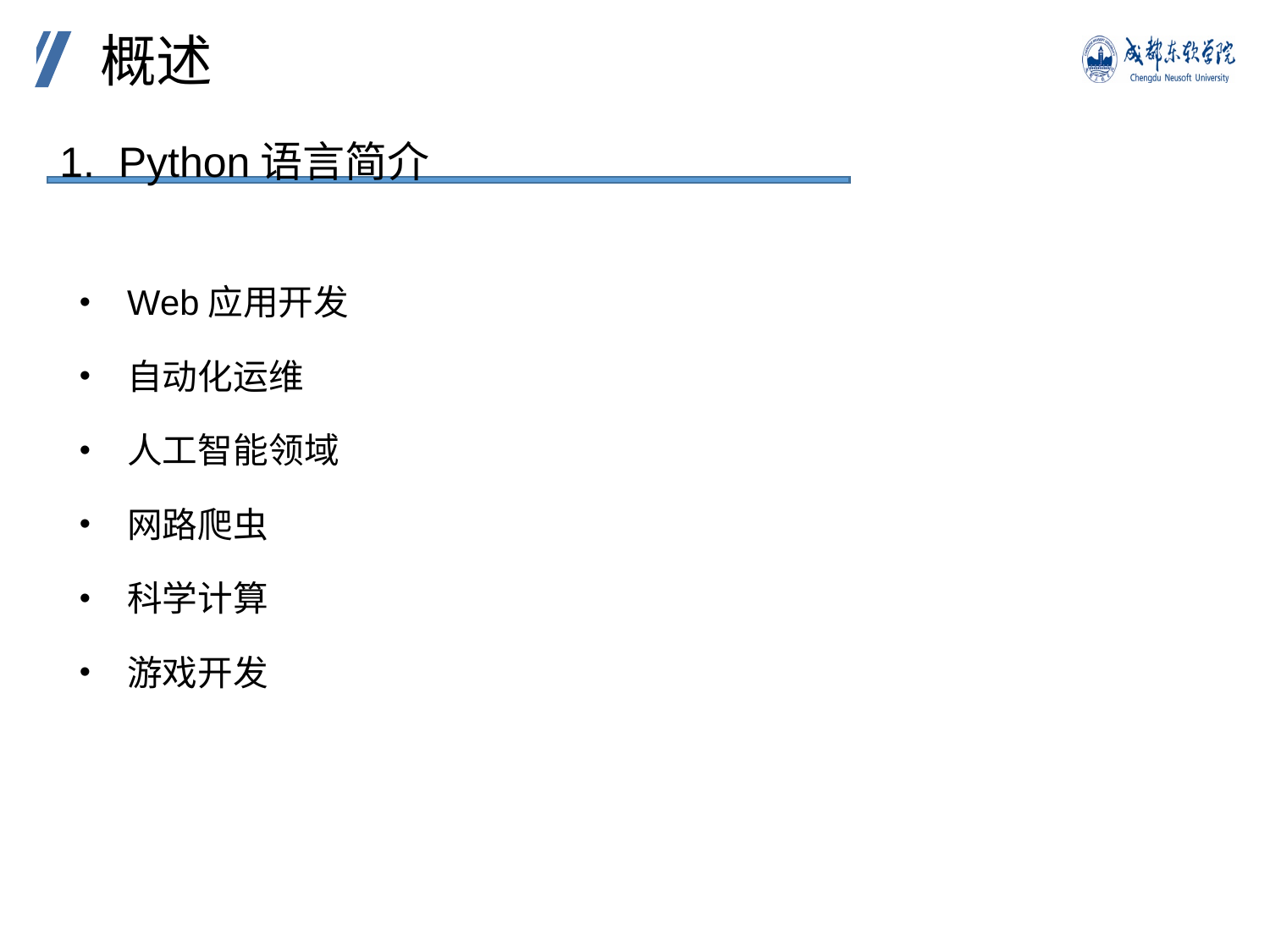

概述
1.  Python语言简介

Web应用开发
自动化运维
人工智能领域
网路爬虫
科学计算
游戏开发